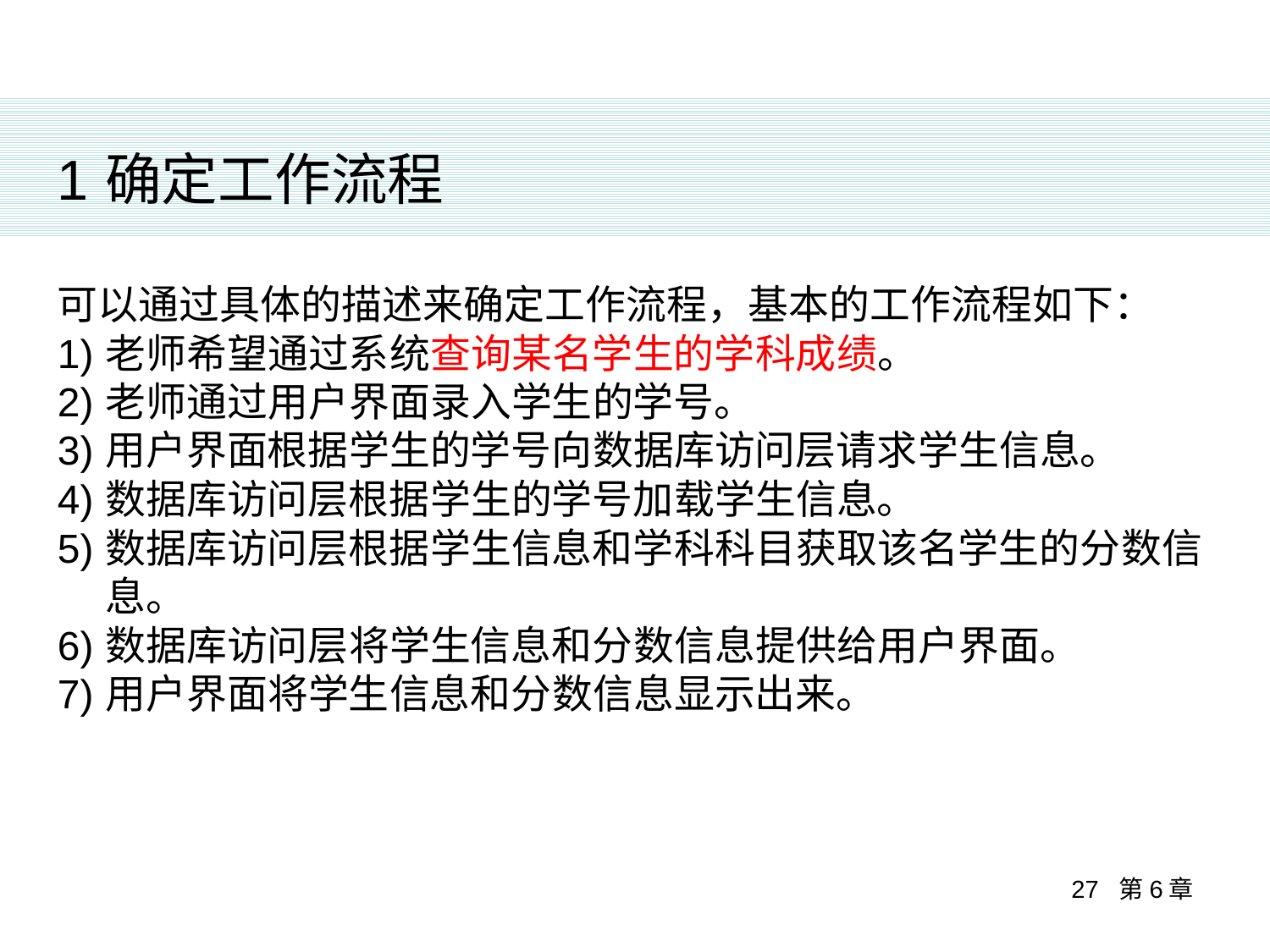

确定工作流程

可以通过具体的描述来确定工作流程，基本的工作流程如下：
老师希望通过系统查询某名学生的学科成绩。
老师通过用户界面录入学生的学号。
用户界面根据学生的学号向数据库访问层请求学生信息。
数据库访问层根据学生的学号加载学生信息。
数据库访问层根据学生信息和学科科目获取该名学生的分数信息。
数据库访问层将学生信息和分数信息提供给用户界面。
用户界面将学生信息和分数信息显示出来。

27  第6章